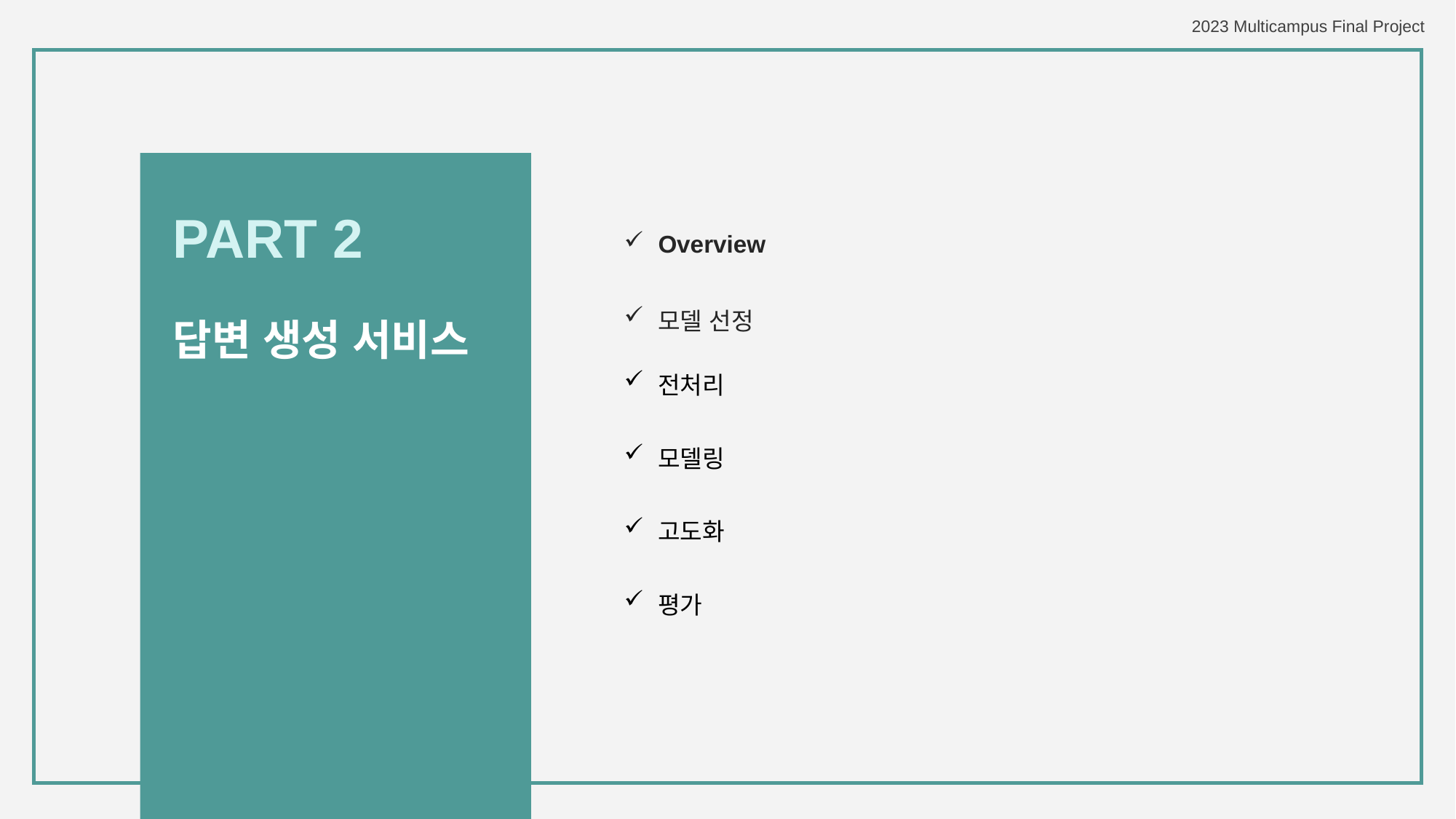

PART 2
| Overview |  |
| --- | --- |
| 모델 선정 |  |
| 전처리 |  |
| 모델링 |  |
| 고도화 |  |
| 평가 |  |
답변 생성 서비스